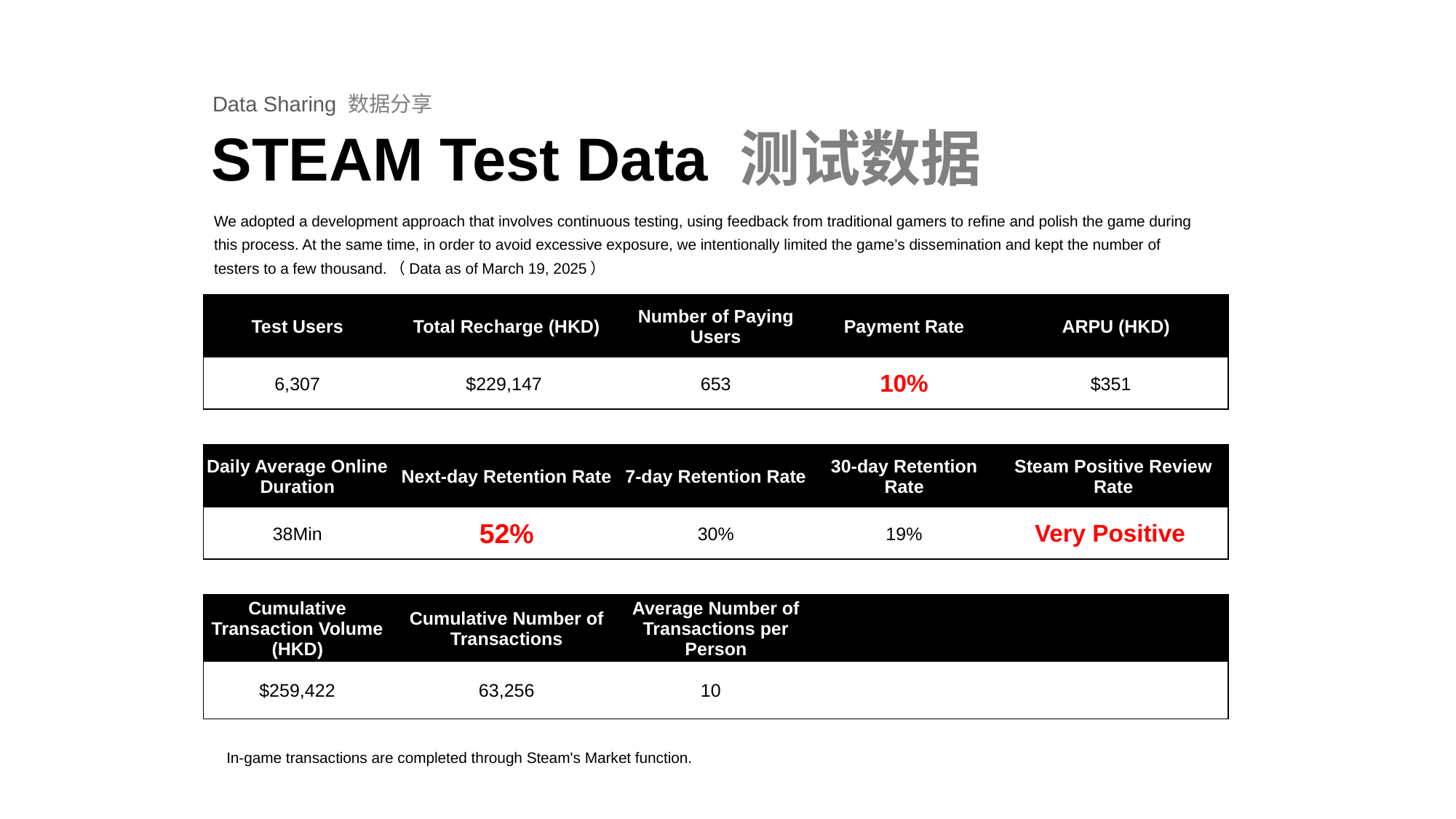

Data Sharing 数据分享
STEAM Test Data 测试数据

We adopted a development approach that involves continuous testing, using feedback from traditional gamers to refine and polish the game during this process. At the same time, in order to avoid excessive exposure, we intentionally limited the game’s dissemination and kept the number of testers to a few thousand.（Data as of March 19, 2025）
| Test Users | Total Recharge (HKD) | Number of Paying Users | Payment Rate | ARPU (HKD) |
| --- | --- | --- | --- | --- |
| 6,307 | $229,147 | 653 | 10% | $351 |
| Daily Average Online Duration | Next-day Retention Rate | 7-day Retention Rate | 30-day Retention Rate | Steam Positive Review Rate |
| --- | --- | --- | --- | --- |
| 38Min | 52% | 30% | 19% | Very Positive |
| Cumulative Transaction Volume (HKD) | Cumulative Number of Transactions | Average Number of Transactions per Person |  |  |
| --- | --- | --- | --- | --- |
| $259,422 | 63,256 | 10 |  |  |
In-game transactions are completed through Steam's Market function.